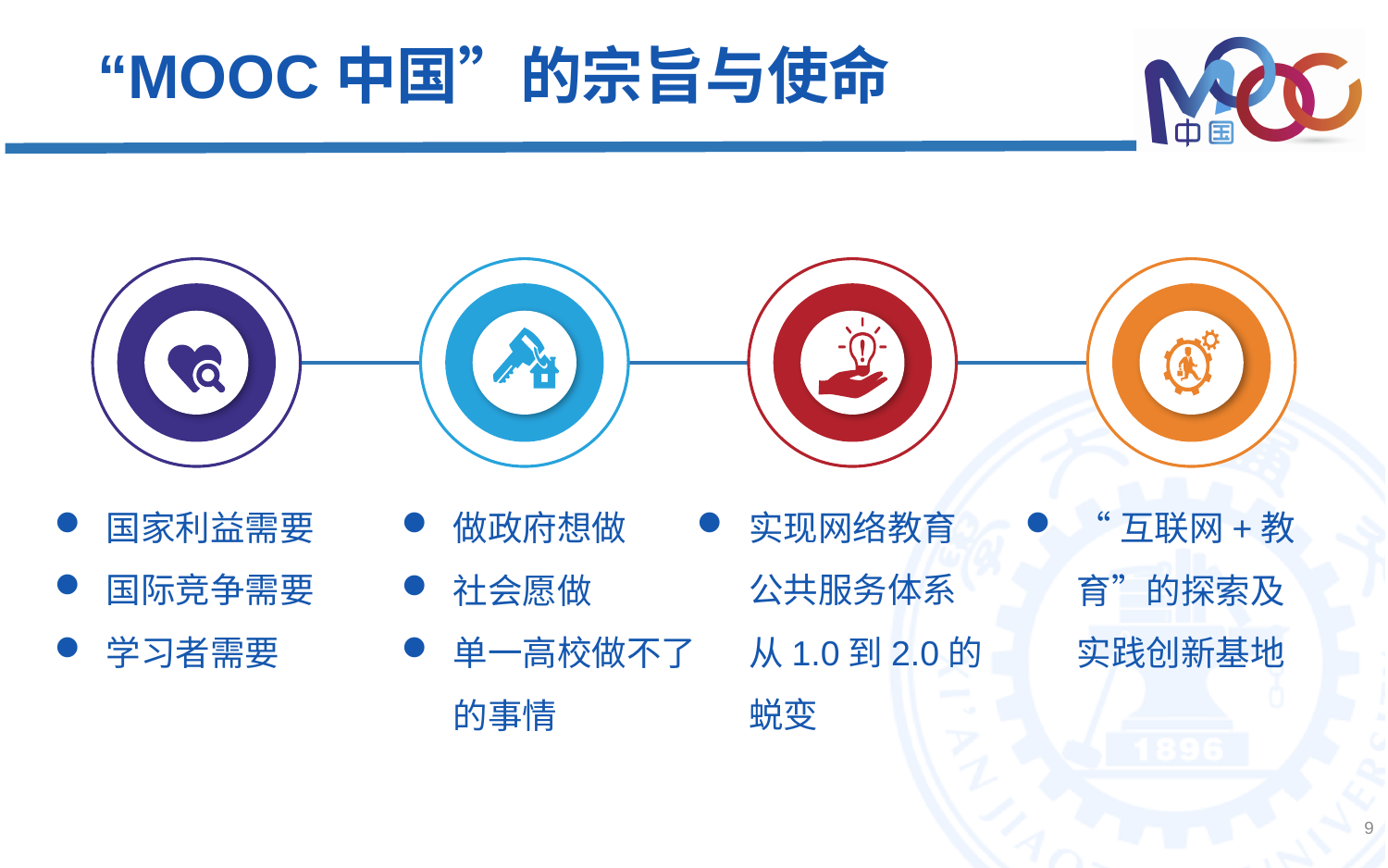

“MOOC中国”的宗旨与使命

国家利益需要
国际竞争需要
学习者需要
实现网络教育公共服务体系从1.0到2.0的蜕变
“互联网+教育”的探索及实践创新基地
做政府想做
社会愿做
单一高校做不了的事情
9